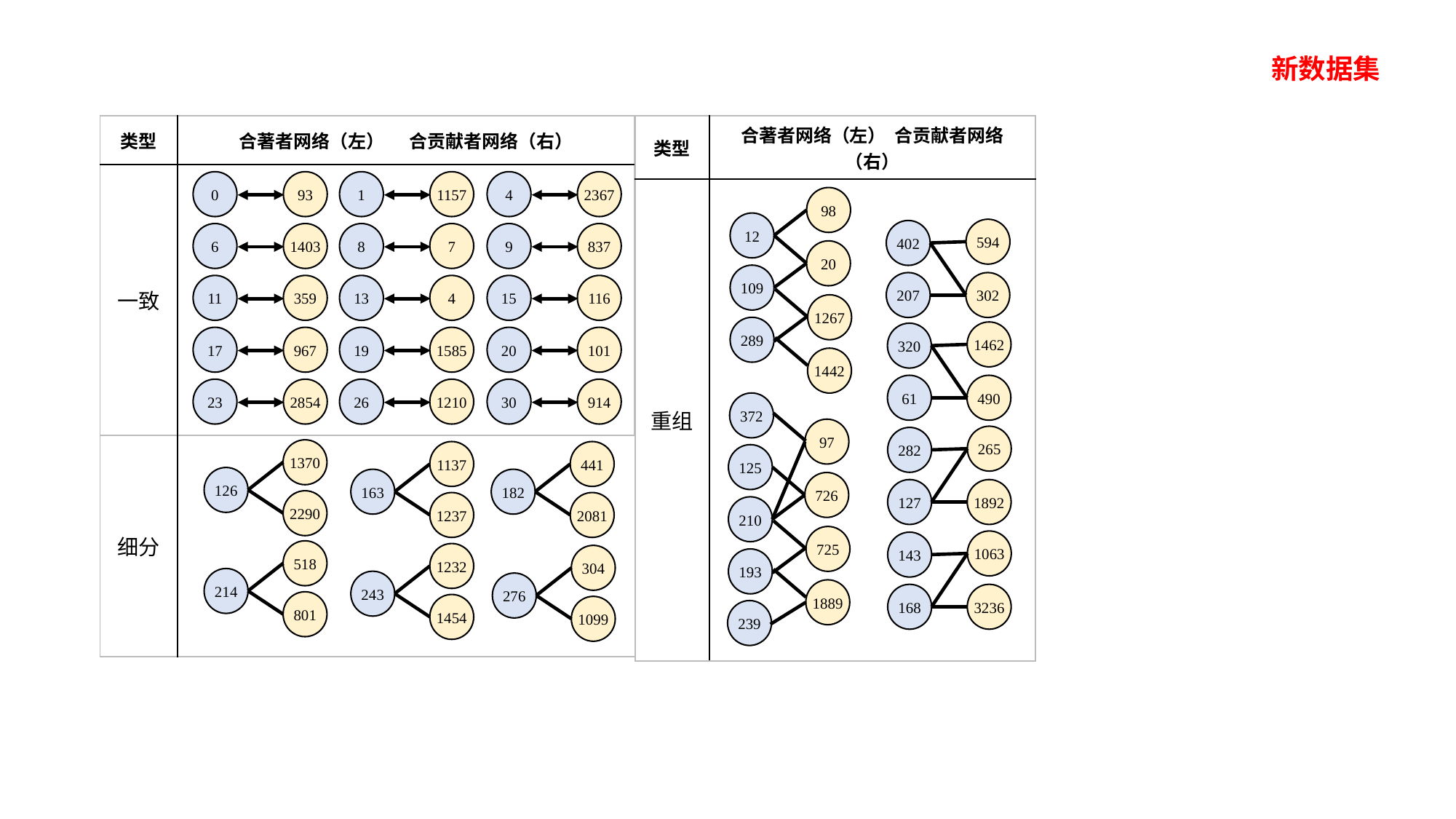

新数据集
| 类型 | 合著者网络（左） 合贡献者网络（右） |
| --- | --- |
| 一致 |  |
| 类型 | 合著者网络（左） 合贡献者网络（右） |
| --- | --- |
| 重组 |  |
0
93
1
1157
4
2367
98
12
594
402
6
1403
8
7
9
837
20
109
207
302
11
359
13
4
15
116
1267
289
1462
320
17
967
19
1585
20
101
1442
61
490
23
2854
26
1210
30
914
372
97
265
282
| 细分 |  |
| --- | --- |
1370
1137
441
125
126
163
182
726
127
1892
2290
1237
2081
210
725
1063
143
518
1232
304
193
214
243
276
1889
168
3236
801
1454
1099
239